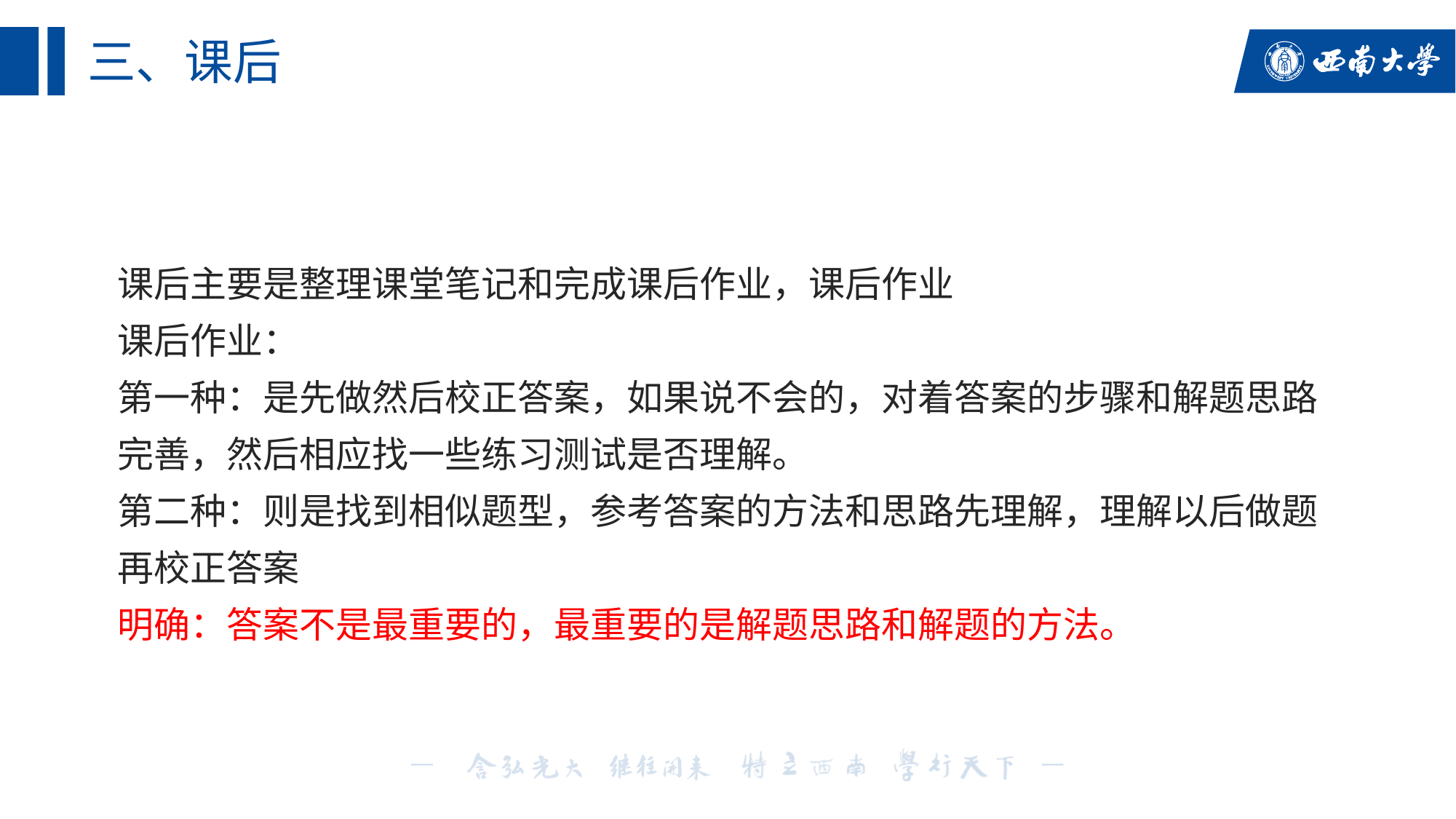

# 三、课后

课后主要是整理课堂笔记和完成课后作业，课后作业
课后作业：
第一种：是先做然后校正答案，如果说不会的，对着答案的步骤和解题思路完善，然后相应找一些练习测试是否理解。
第二种：则是找到相似题型，参考答案的方法和思路先理解，理解以后做题再校正答案
明确：答案不是最重要的，最重要的是解题思路和解题的方法。